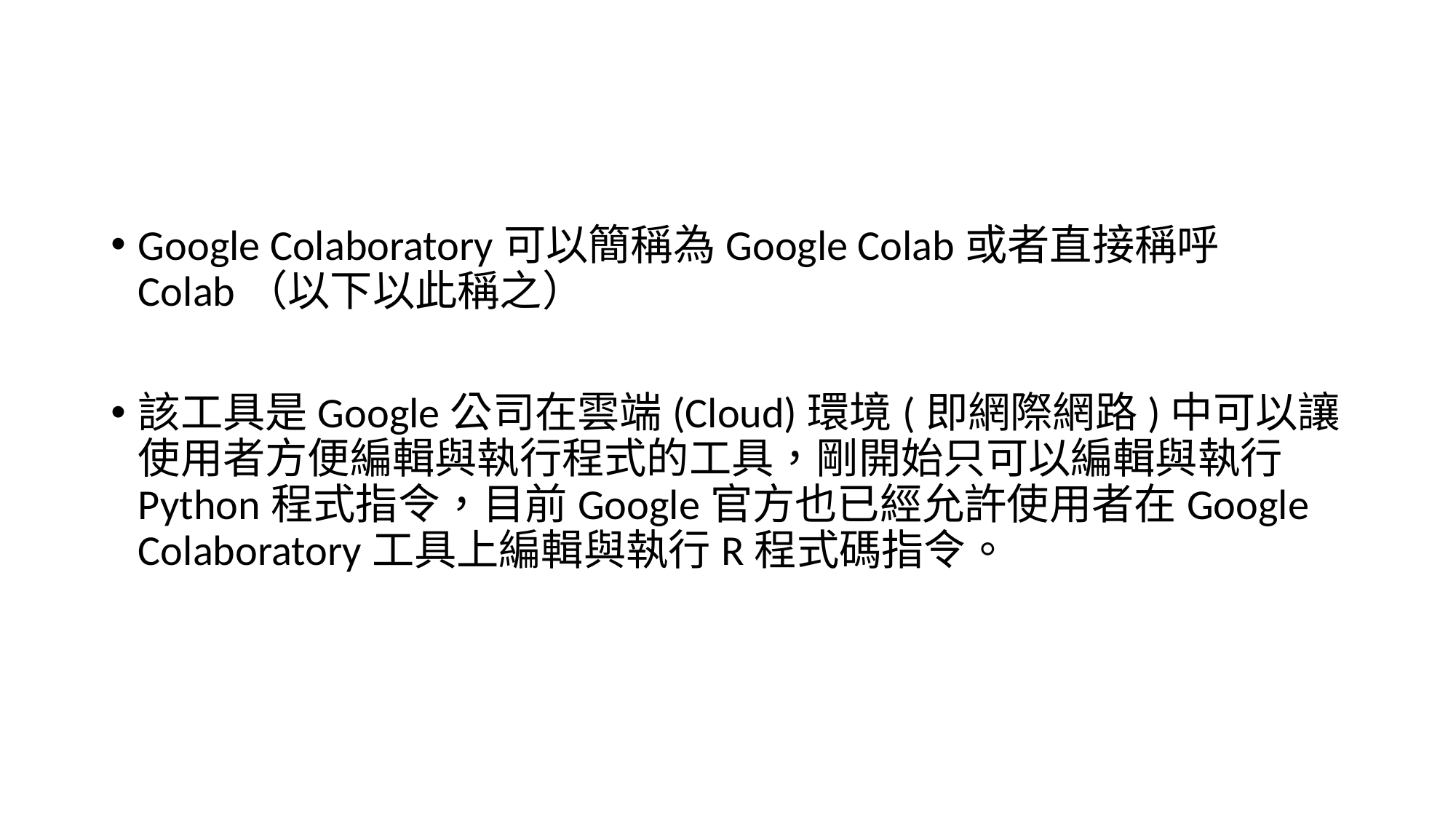

#
Google Colaboratory可以簡稱為Google Colab或者直接稱呼Colab（以下以此稱之）

該工具是Google公司在雲端(Cloud)環境(即網際網路)中可以讓使用者方便編輯與執行程式的工具，剛開始只可以編輯與執行Python程式指令，目前Google官方也已經允許使用者在Google Colaboratory工具上編輯與執行R程式碼指令。